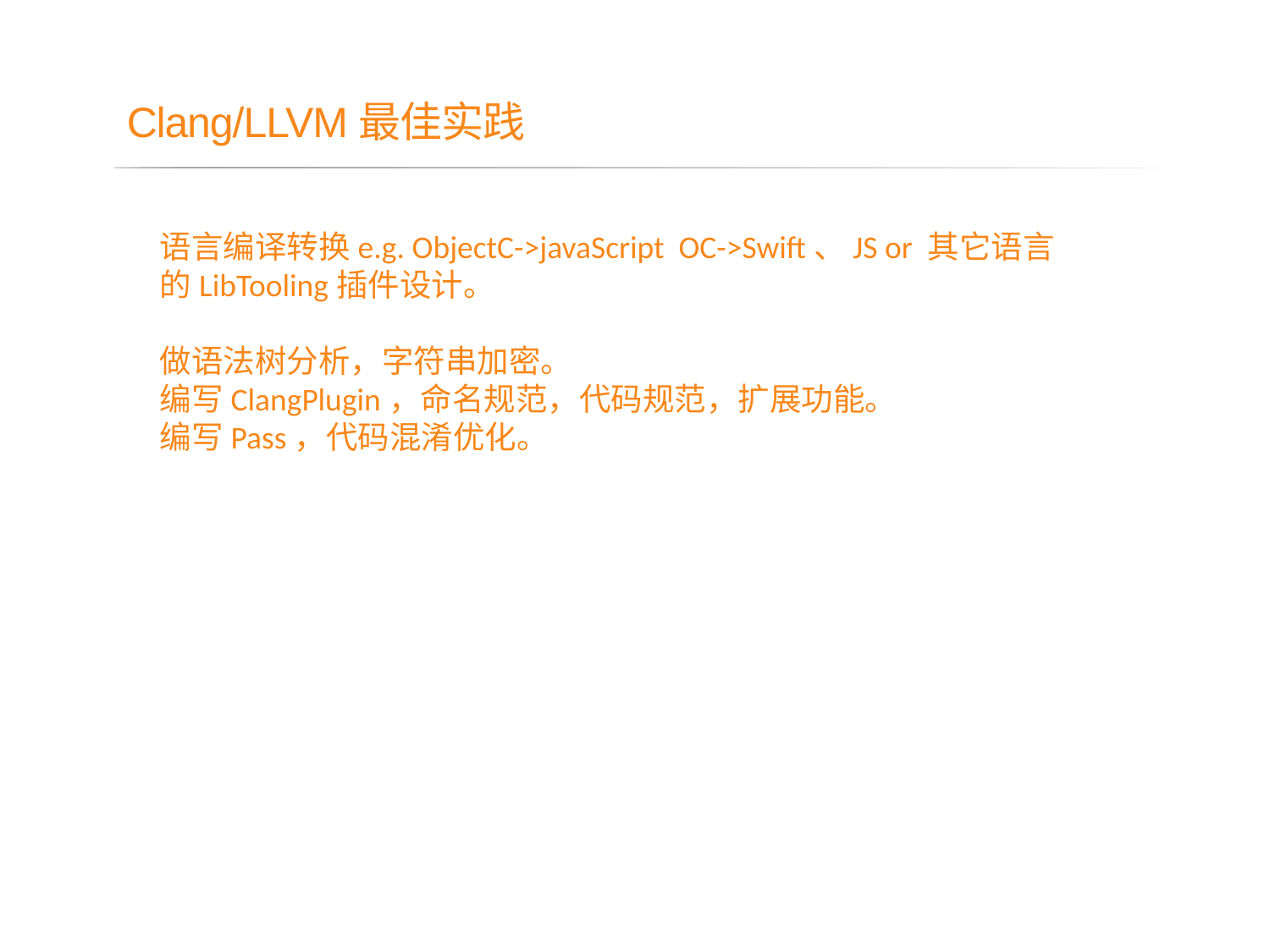

# Clang/LLVM最佳实践

语言编译转换e.g. ObjectC->javaScript  OC->Swift、JS or 其它语言 的LibTooling插件设计。

做语法树分析，字符串加密。
编写ClangPlugin，命名规范，代码规范，扩展功能。
编写Pass，代码混淆优化。